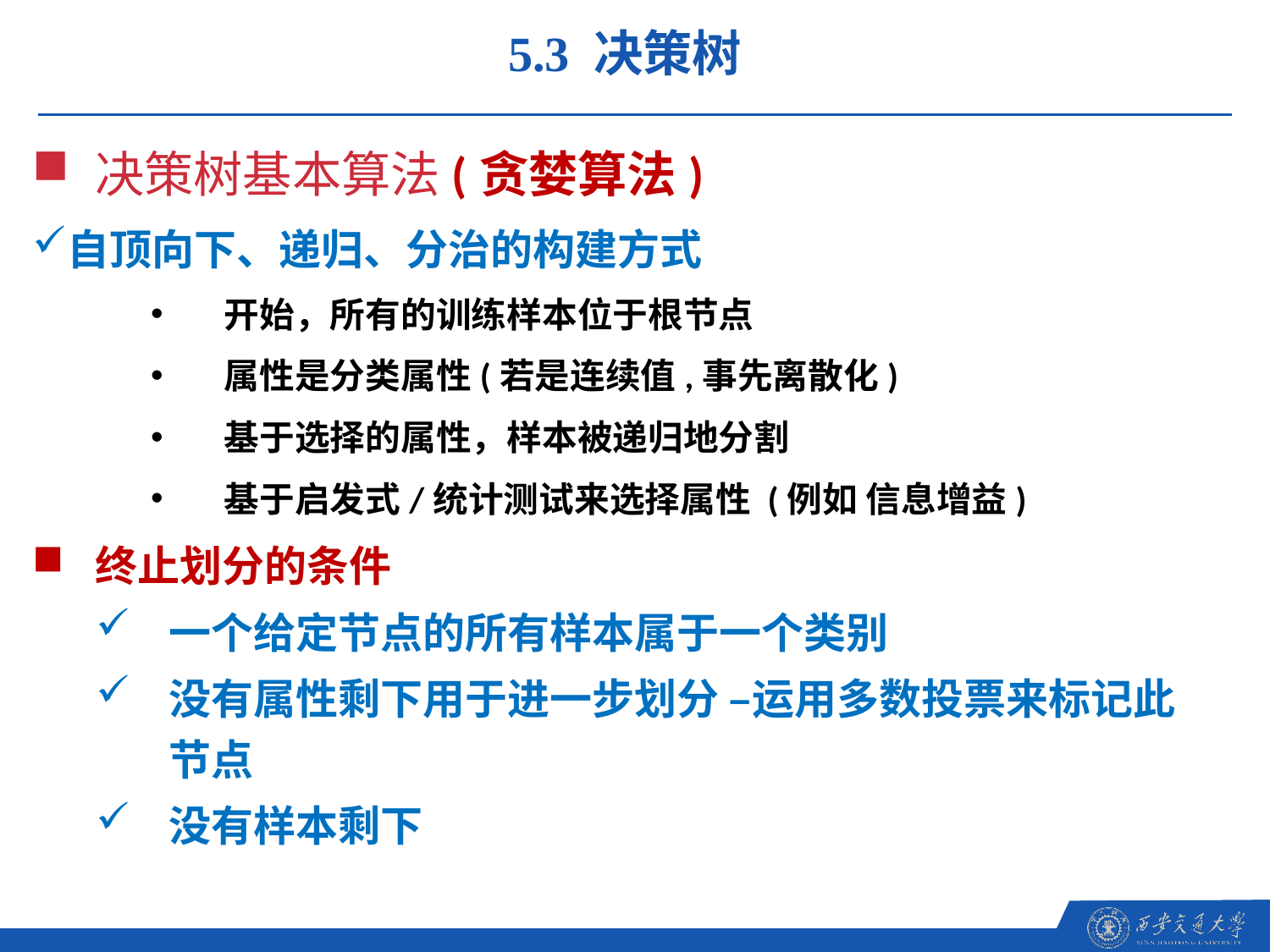

5.3 决策树
决策树基本算法(贪婪算法)
自顶向下、递归、分治的构建方式
开始，所有的训练样本位于根节点
属性是分类属性(若是连续值,事先离散化)
基于选择的属性，样本被递归地分割
基于启发式/统计测试来选择属性 (例如 信息增益)
终止划分的条件
一个给定节点的所有样本属于一个类别
没有属性剩下用于进一步划分 –运用多数投票来标记此节点
没有样本剩下